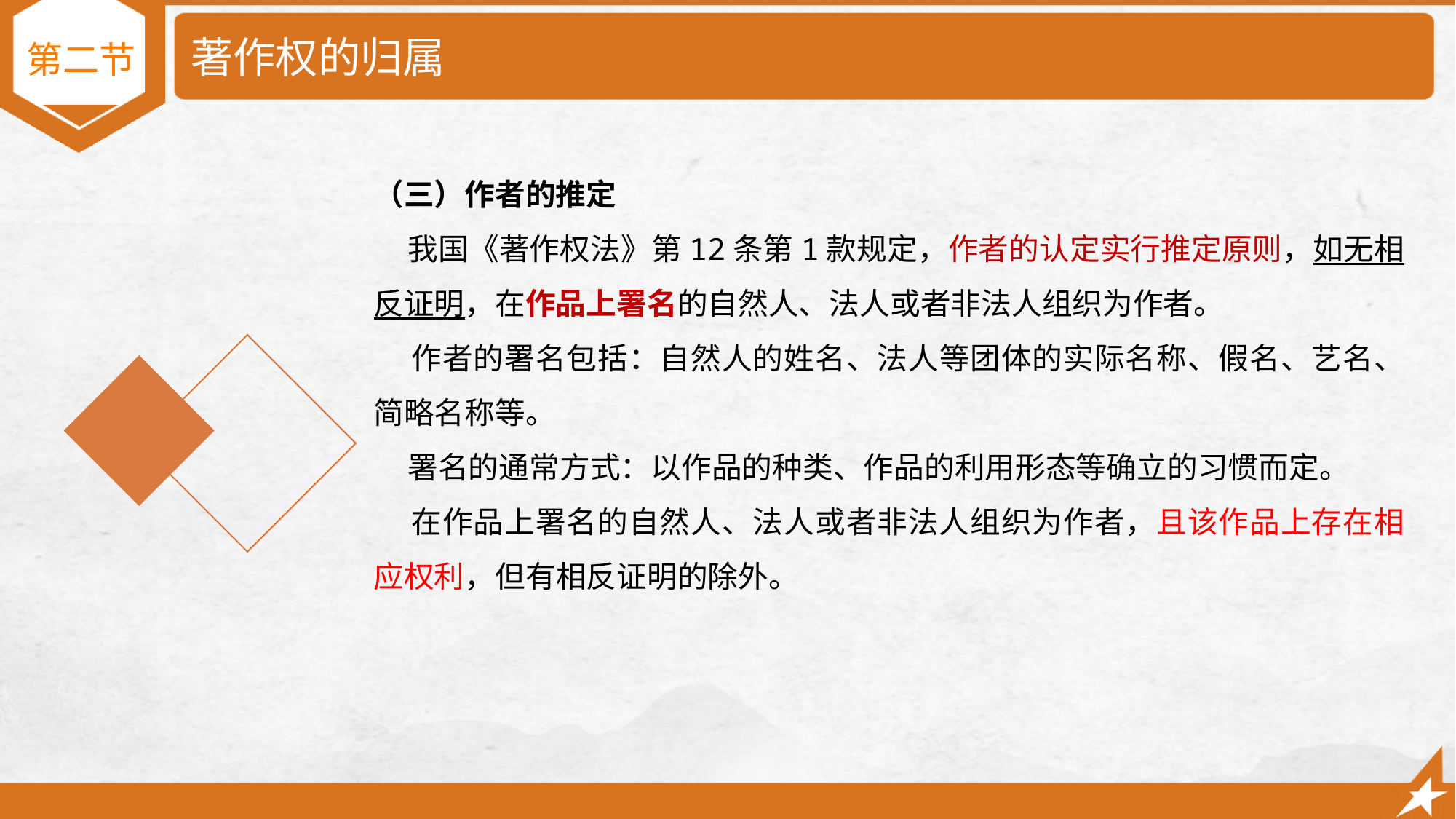

# 著作权的归属
第二节
（三）作者的推定
    我国《著作权法》第12条第1款规定，作者的认定实行推定原则，如无相反证明，在作品上署名的自然人、法人或者非法人组织为作者。
    作者的署名包括：自然人的姓名、法人等团体的实际名称、假名、艺名、简略名称等。
    署名的通常方式：以作品的种类、作品的利用形态等确立的习惯而定。
    在作品上署名的自然人、法人或者非法人组织为作者，且该作品上存在相应权利，但有相反证明的除外。